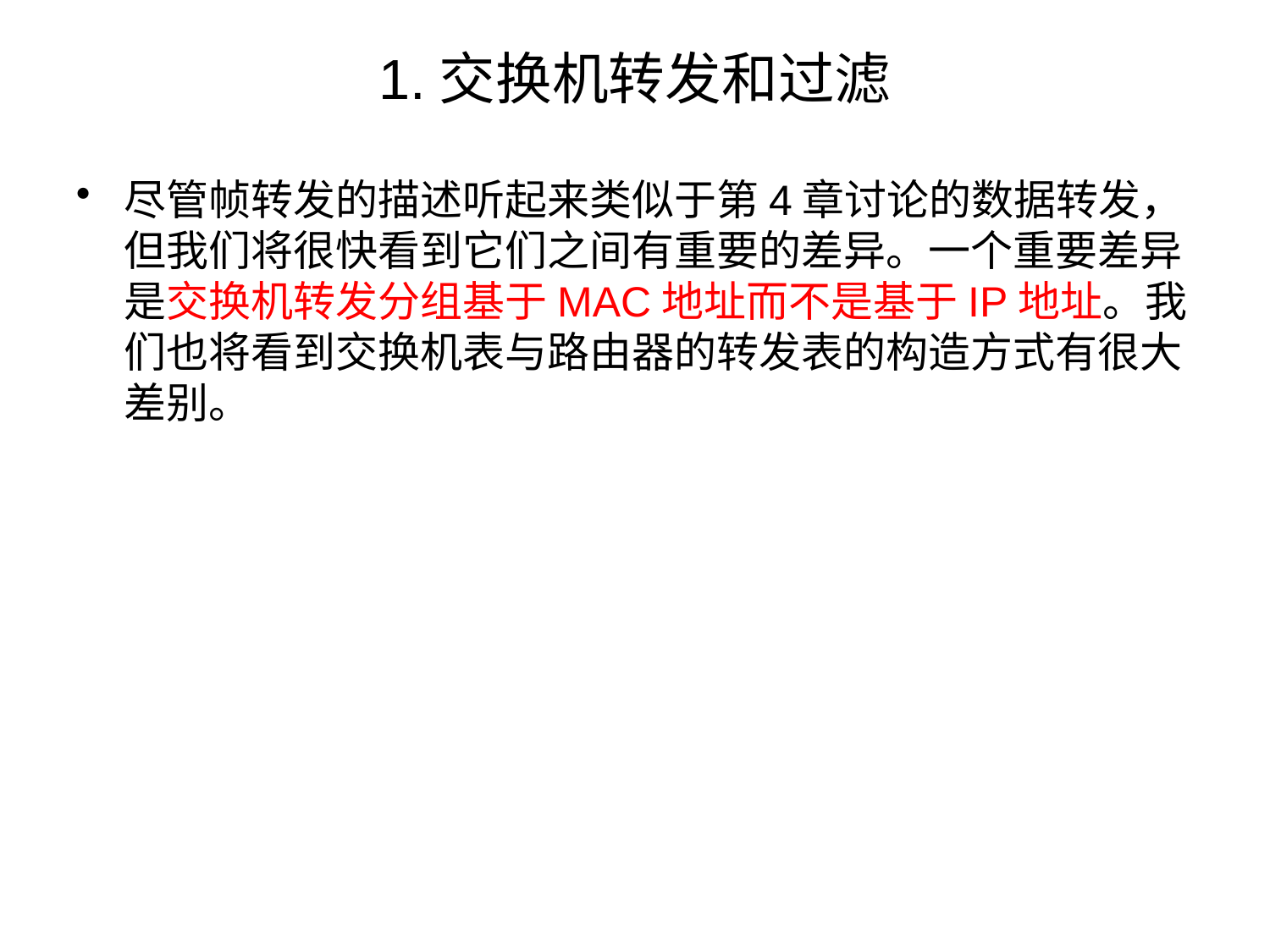

# 1.交换机转发和过滤
尽管帧转发的描述听起来类似于第4章讨论的数据转发，但我们将很快看到它们之间有重要的差异。一个重要差异是交换机转发分组基于MAC地址而不是基于IP地址。我们也将看到交换机表与路由器的转发表的构造方式有很大差别。